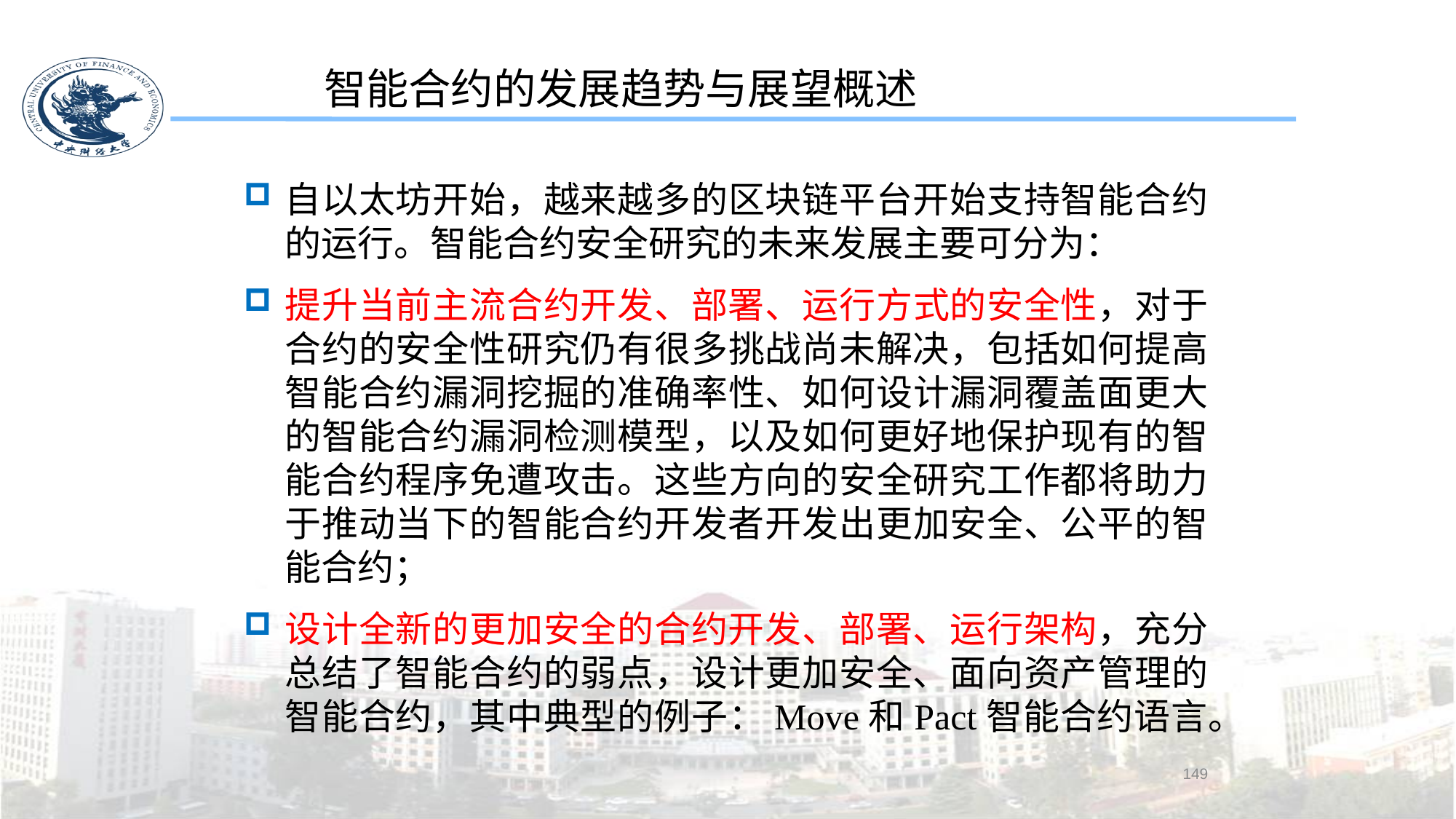

智能合约的发展趋势与展望概述
自以太坊开始，越来越多的区块链平台开始支持智能合约的运行。智能合约安全研究的未来发展主要可分为：
提升当前主流合约开发、部署、运行方式的安全性，对于合约的安全性研究仍有很多挑战尚未解决，包括如何提高智能合约漏洞挖掘的准确率性、如何设计漏洞覆盖面更大的智能合约漏洞检测模型，以及如何更好地保护现有的智能合约程序免遭攻击。这些方向的安全研究工作都将助力于推动当下的智能合约开发者开发出更加安全、公平的智能合约；
设计全新的更加安全的合约开发、部署、运行架构，充分总结了智能合约的弱点，设计更加安全、面向资产管理的智能合约，其中典型的例子：Move和Pact智能合约语言。
149